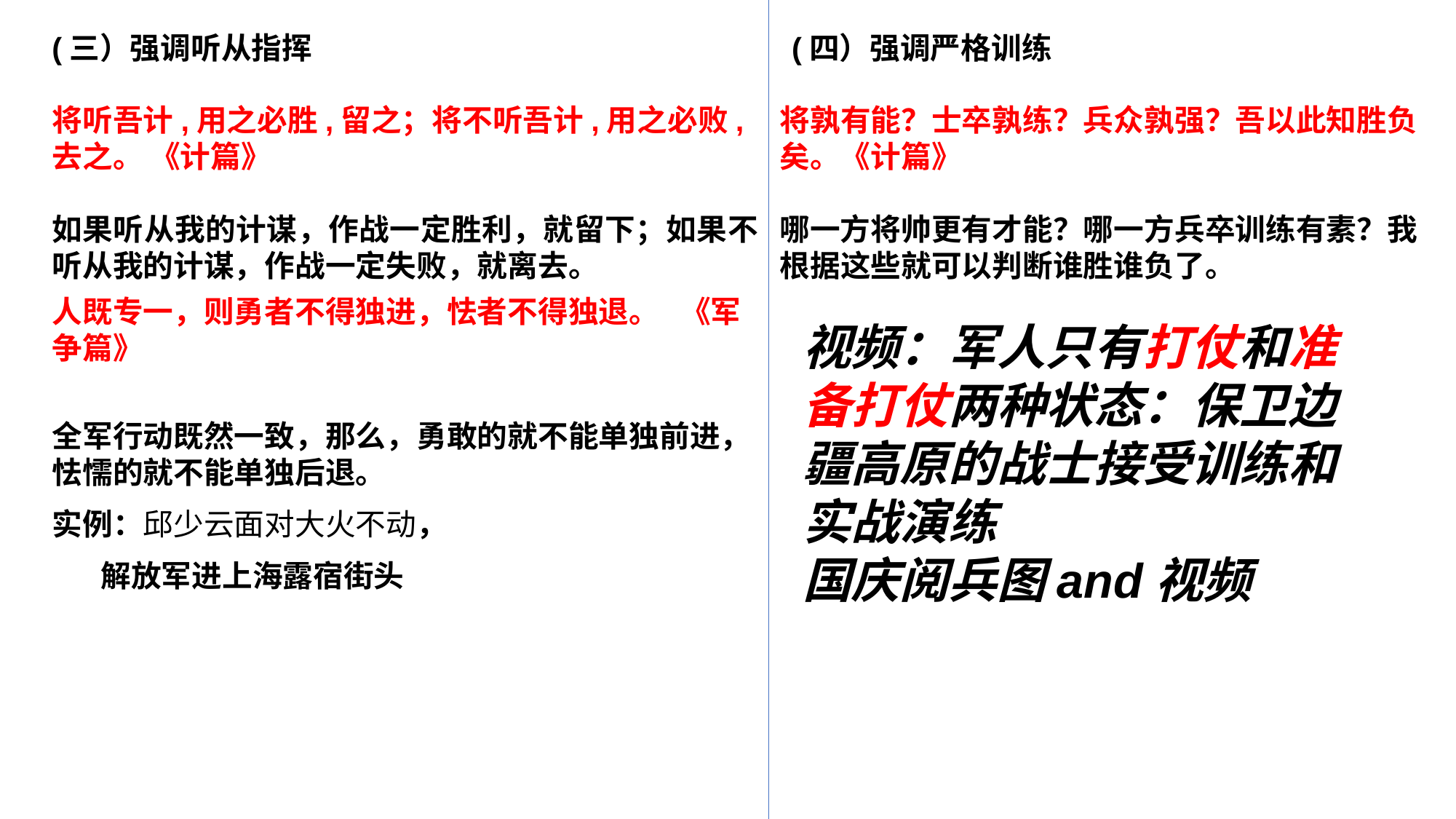

(三）强调听从指挥
(四）强调严格训练
将听吾计,用之必胜,留之；将不听吾计,用之必败,去之。 《计篇》

如果听从我的计谋，作战一定胜利，就留下；如果不听从我的计谋，作战一定失败，就离去。
将孰有能？士卒孰练？兵众孰强？吾以此知胜负矣。《计篇》

哪一方将帅更有才能？哪一方兵卒训练有素？我根据这些就可以判断谁胜谁负了。
人既专一，则勇者不得独进，怯者不得独退。   《军争篇》
全军行动既然一致，那么，勇敢的就不能单独前进，怯懦的就不能单独后退。
实例：邱少云面对大火不动，
      解放军进上海露宿街头
视频：军人只有打仗和准备打仗两种状态：保卫边疆高原的战士接受训练和实战演练
国庆阅兵图and视频